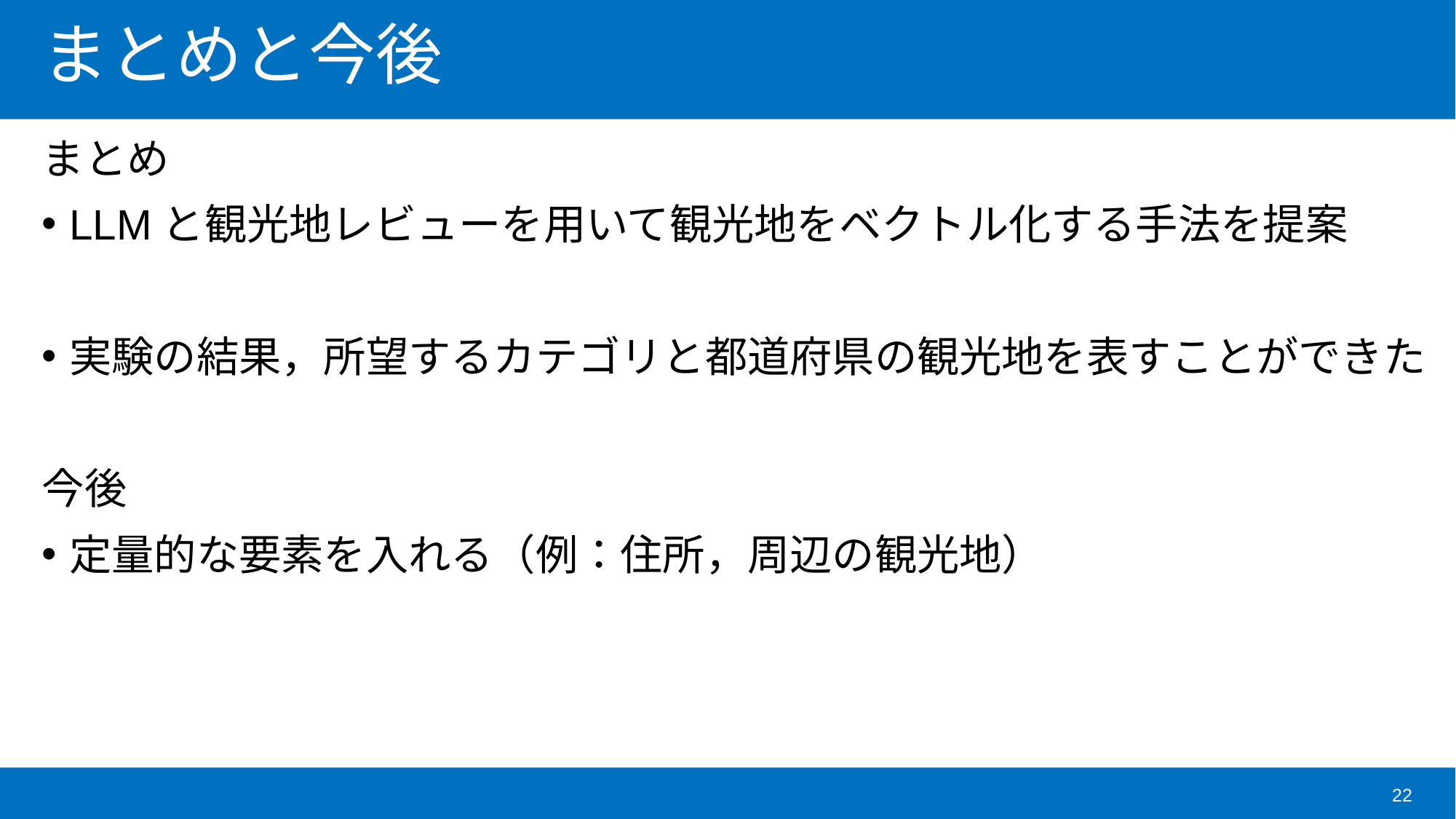

# まとめと今後
まとめ
LLMと観光地レビューを用いて観光地をベクトル化する手法を提案

実験の結果，所望するカテゴリと都道府県の観光地を表すことができた

今後
定量的な要素を入れる（例：住所，周辺の観光地）
22